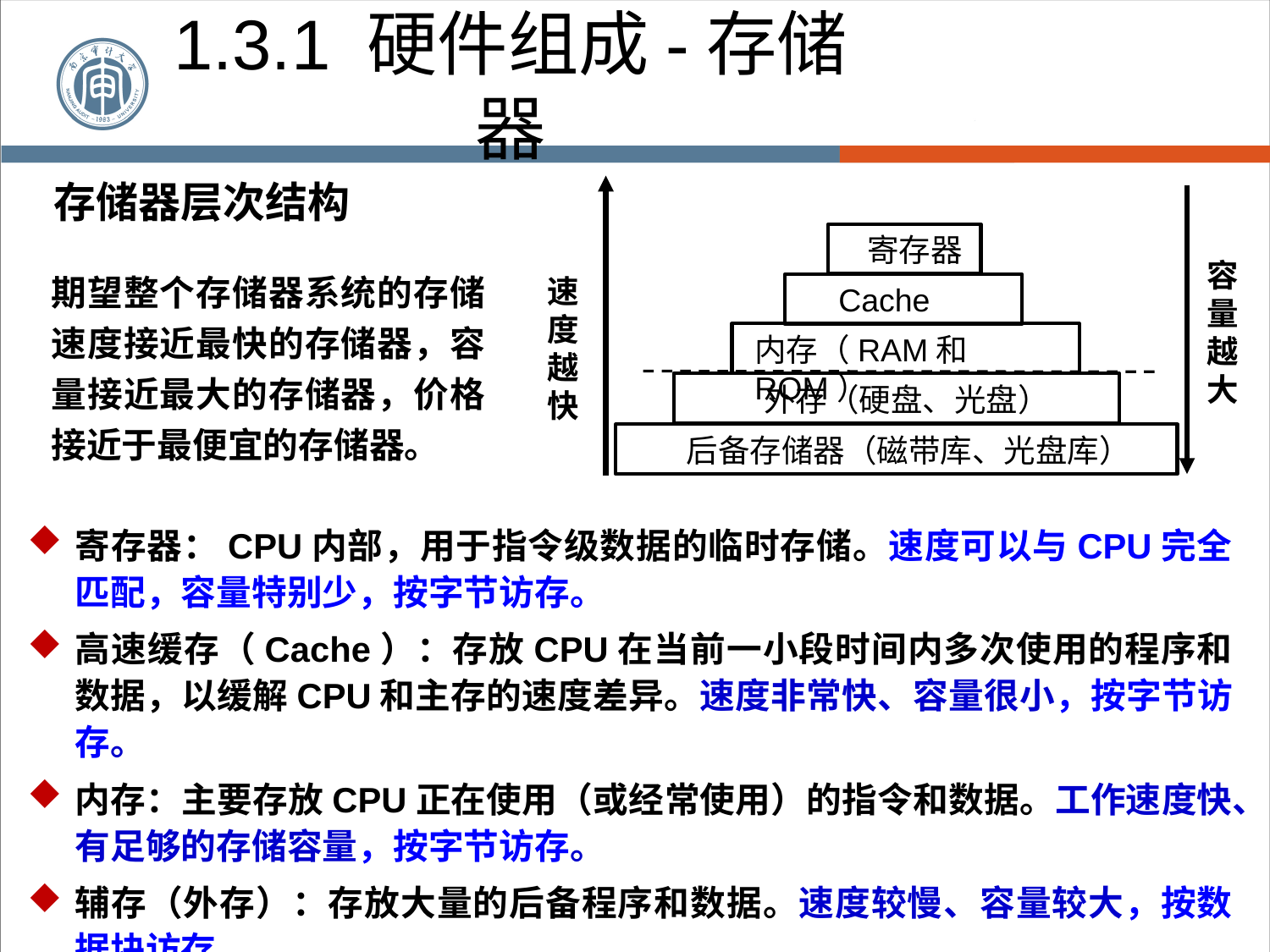

1.3.1 硬件组成-存储器

# 存储器层次结构
寄存器

容量越大
速度越快

Cache

内存（RAM和ROM）
外存（硬盘、光盘）

后备存储器（磁带库、光盘库）
期望整个存储器系统的存储速度接近最快的存储器，容量接近最大的存储器，价格接近于最便宜的存储器。
寄存器：CPU内部，用于指令级数据的临时存储。速度可以与CPU完全匹配，容量特别少，按字节访存。
高速缓存（Cache）：存放CPU在当前一小段时间内多次使用的程序和数据，以缓解CPU和主存的速度差异。速度非常快、容量很小，按字节访存。
内存：主要存放CPU正在使用（或经常使用）的指令和数据。工作速度快、有足够的存储容量，按字节访存。
辅存（外存）：存放大量的后备程序和数据。速度较慢、容量较大，按数据块访存。